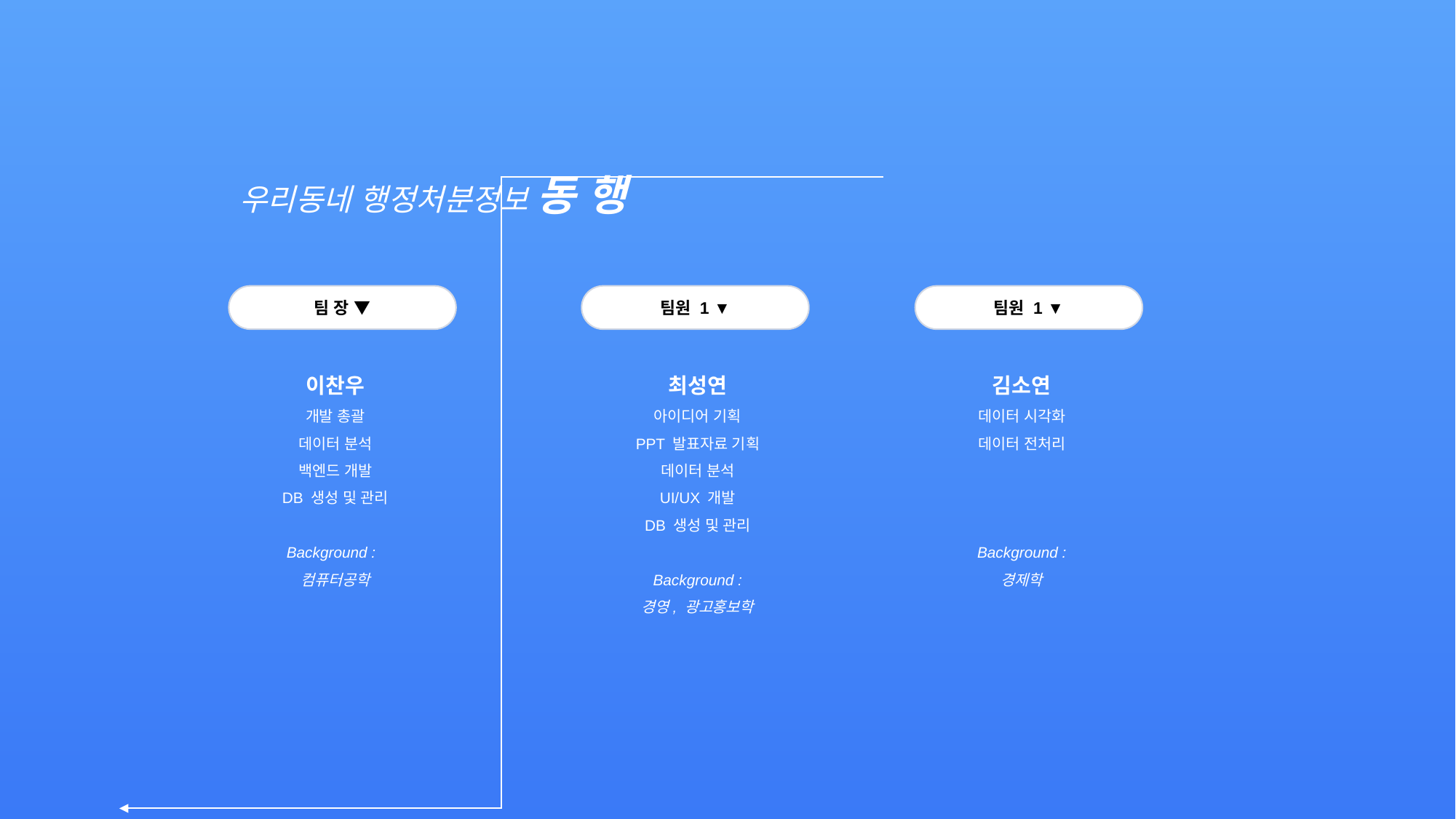

우리동네 행정처분정보 동 행
팀 장 ▼
팀원 1 ▼
팀원 1 ▼
이찬우
개발 총괄
데이터 분석
백엔드 개발
DB 생성 및 관리

Background :
컴퓨터공학

최성연
아이디어 기획
PPT 발표자료 기획
데이터 분석
UI/UX 개발
DB 생성 및 관리

Background :
경영, 광고홍보학
김소연
데이터 시각화
데이터 전처리

Background :
경제학